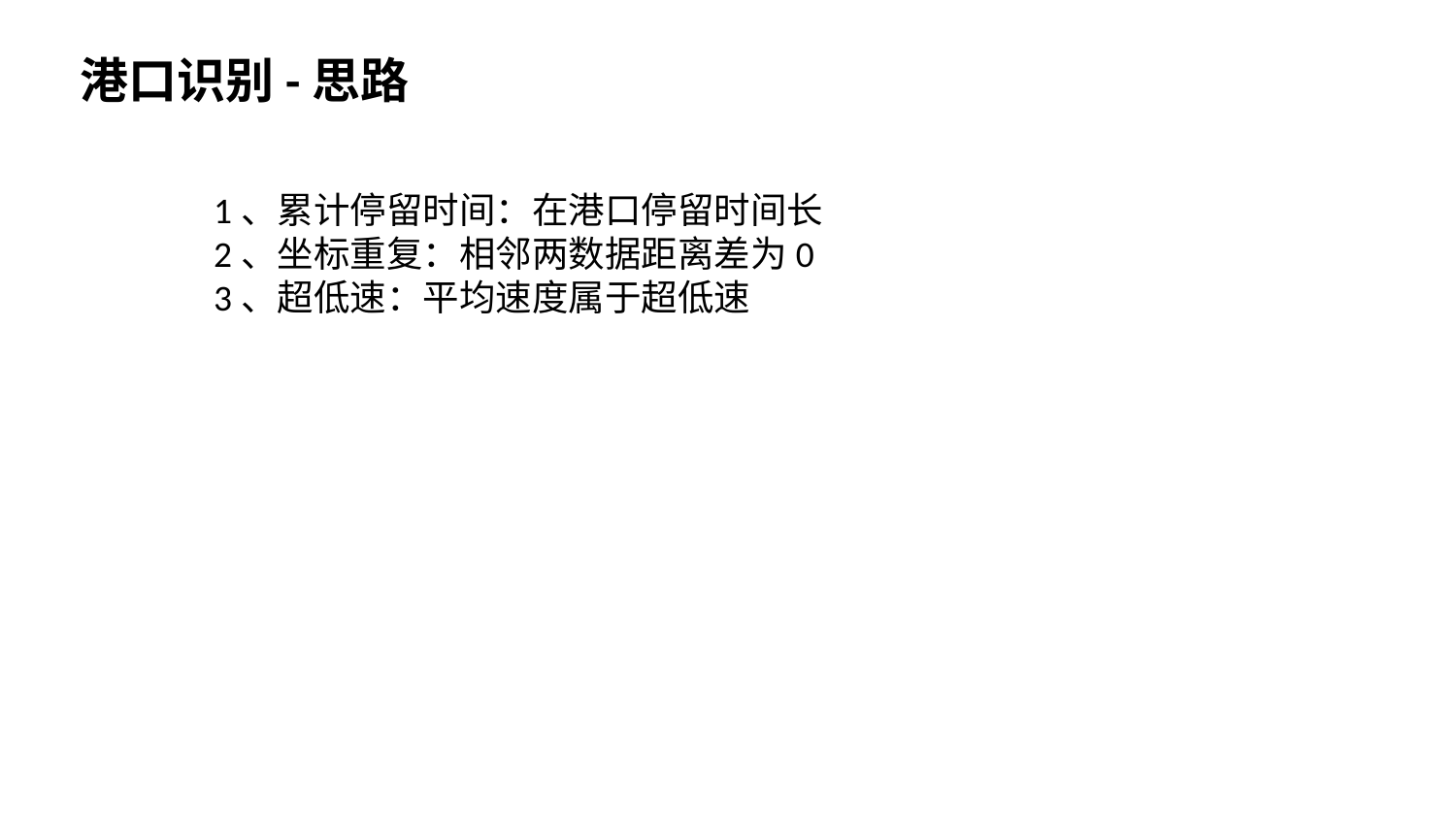

港口识别-思路
1、累计停留时间：在港口停留时间长
2、坐标重复：相邻两数据距离差为0
3、超低速：平均速度属于超低速